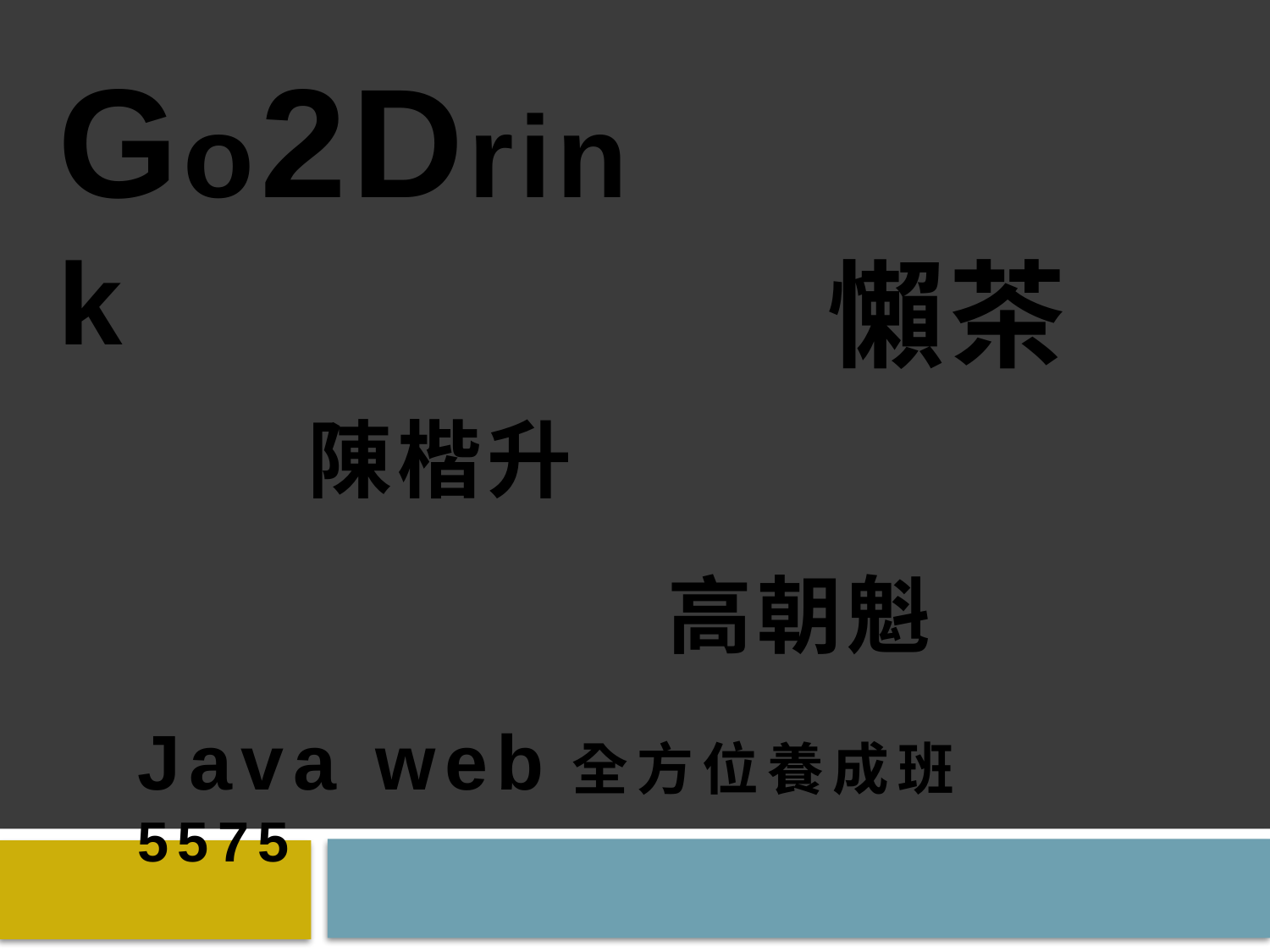

Go2Drink
懶茶
陳楷升
高朝魁
Java web全方位養成班 5575